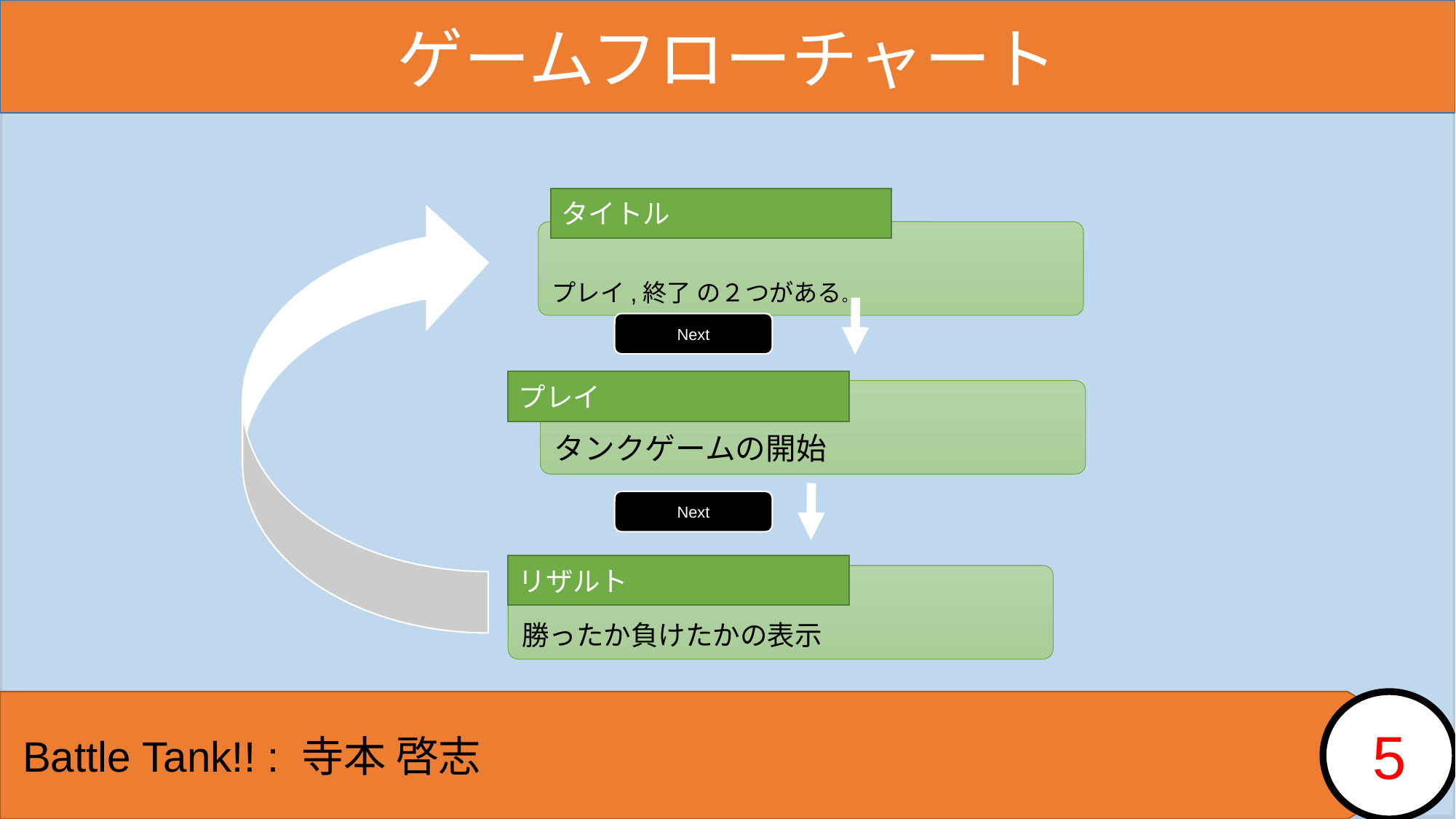

ゲームフローチャート
タイトル

プレイ,終了 の２つがある。
Next
プレイ
タンクゲームの開始
Next
リザルト
勝ったか負けたかの表示

5
※次からシーンごとの配置などが書いてあります。
Battle Tank!! : 寺本 啓志